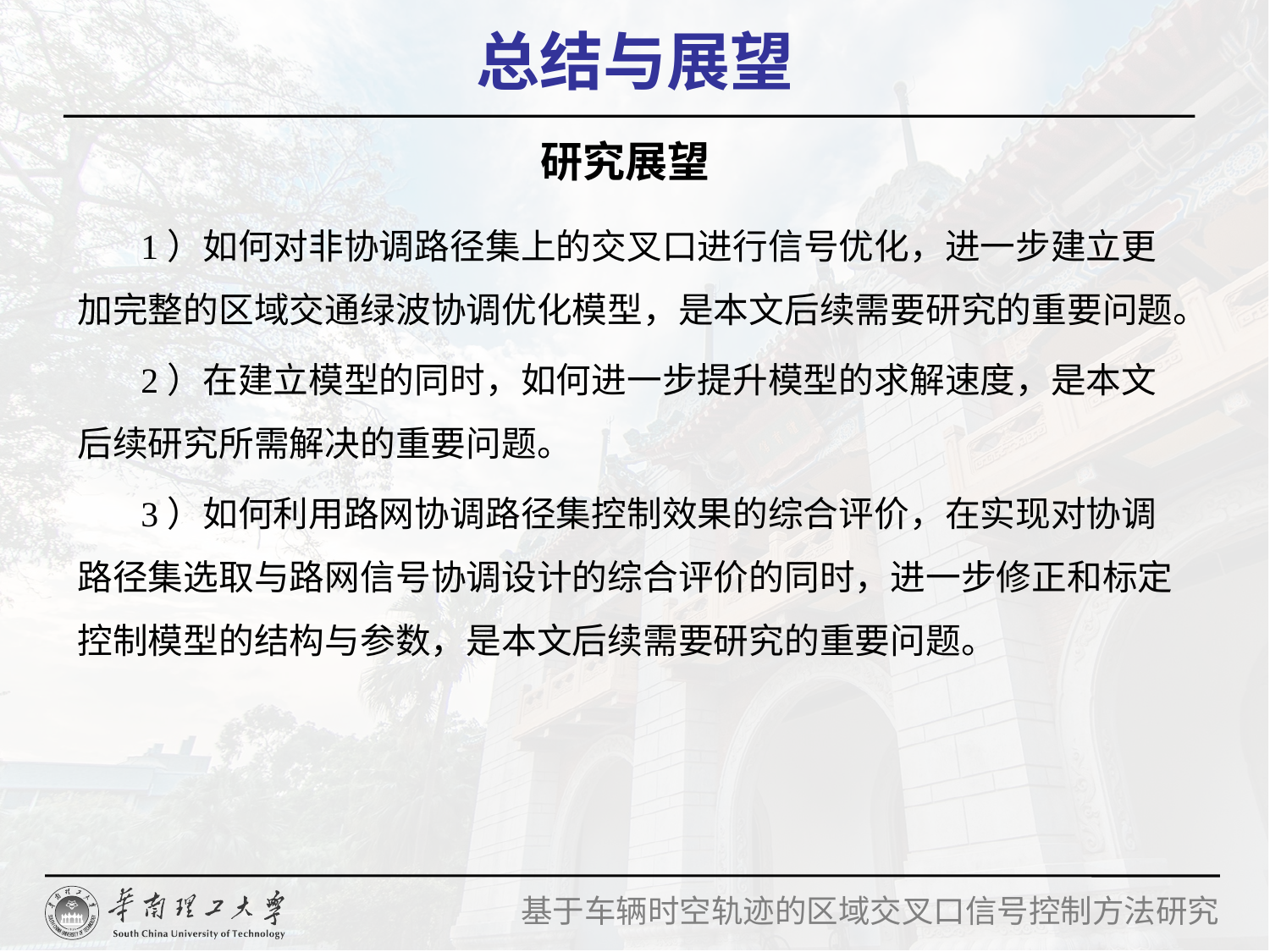

总结与展望
研究展望
1）如何对非协调路径集上的交叉口进行信号优化，进一步建立更加完整的区域交通绿波协调优化模型，是本文后续需要研究的重要问题。
2）在建立模型的同时，如何进一步提升模型的求解速度，是本文后续研究所需解决的重要问题。
3）如何利用路网协调路径集控制效果的综合评价，在实现对协调路径集选取与路网信号协调设计的综合评价的同时，进一步修正和标定控制模型的结构与参数，是本文后续需要研究的重要问题。